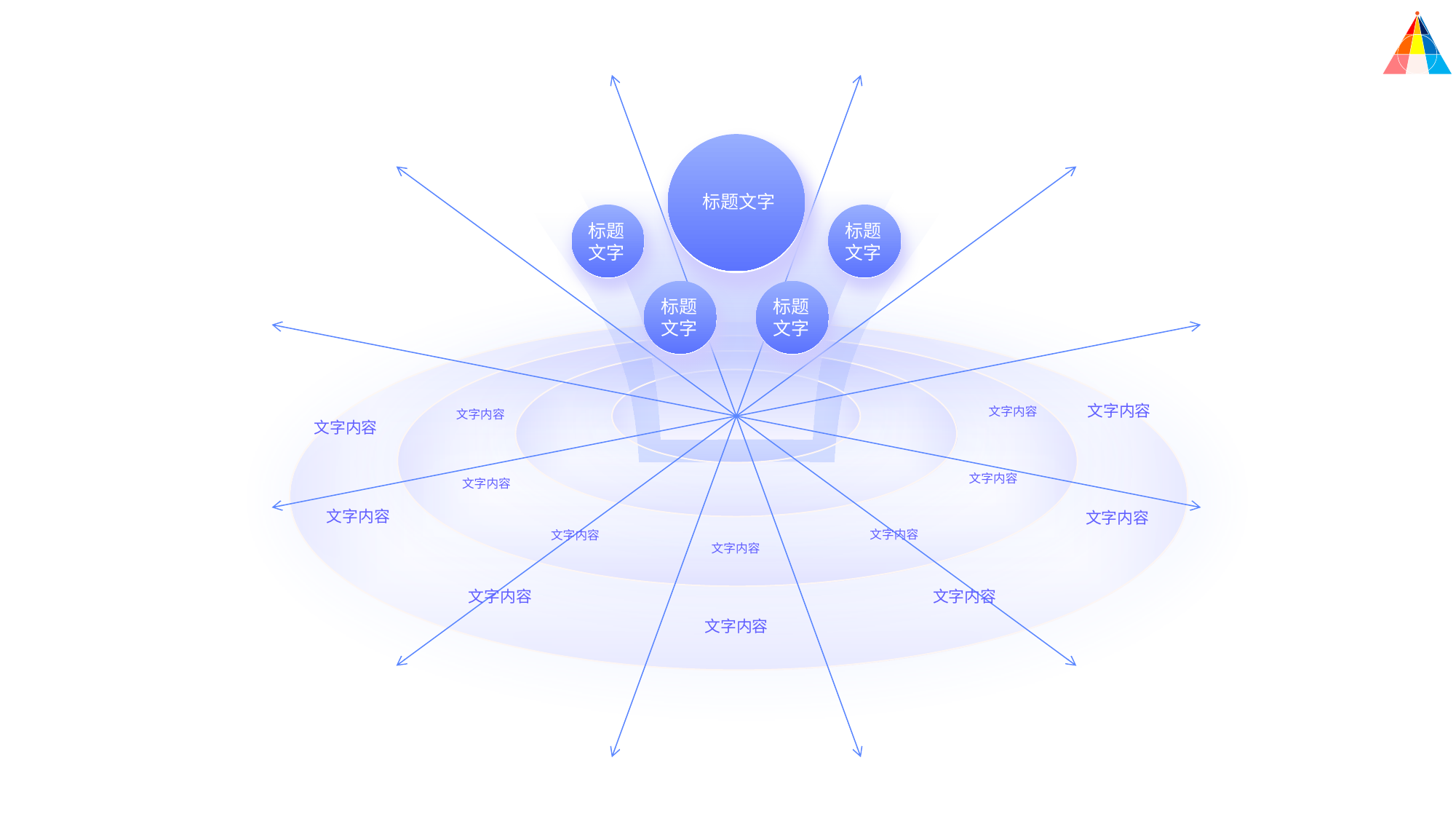

标题文字

标题文字

标题文字

标题文字

标题文字

文字内容
文字内容
文字内容
文字内容
文字内容
文字内容
文字内容
文字内容
文字内容
文字内容
文字内容
文字内容
文字内容
文字内容